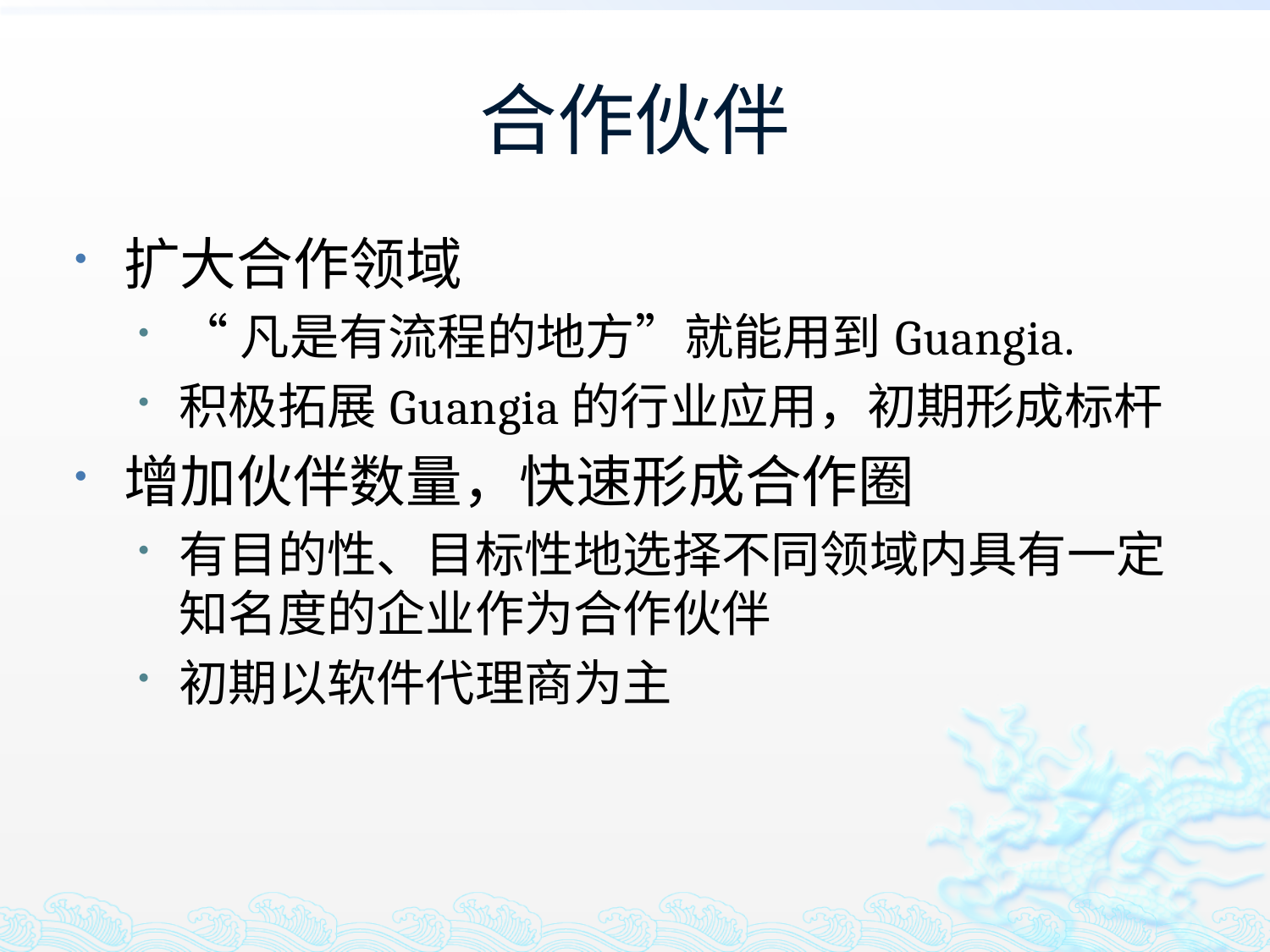

# 合作伙伴
扩大合作领域
“凡是有流程的地方”就能用到Guangia.
积极拓展Guangia的行业应用，初期形成标杆
增加伙伴数量，快速形成合作圈
有目的性、目标性地选择不同领域内具有一定知名度的企业作为合作伙伴
初期以软件代理商为主